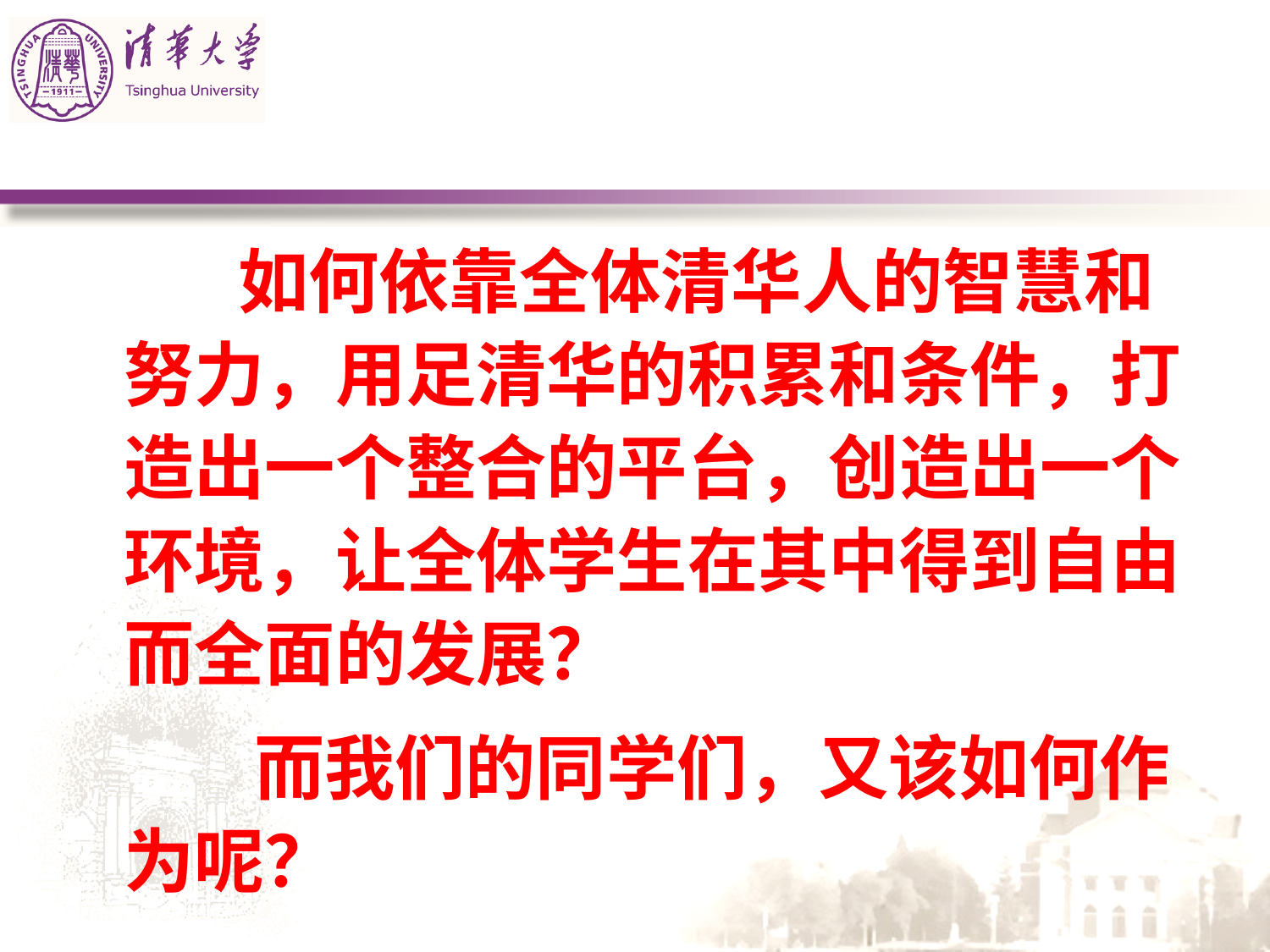

#
         如何依靠全体清华人的智慧和努力，用足清华的积累和条件，打造出一个整合的平台，创造出一个环境，让全体学生在其中得到自由而全面的发展？
          而我们的同学们，又该如何作为呢？

、